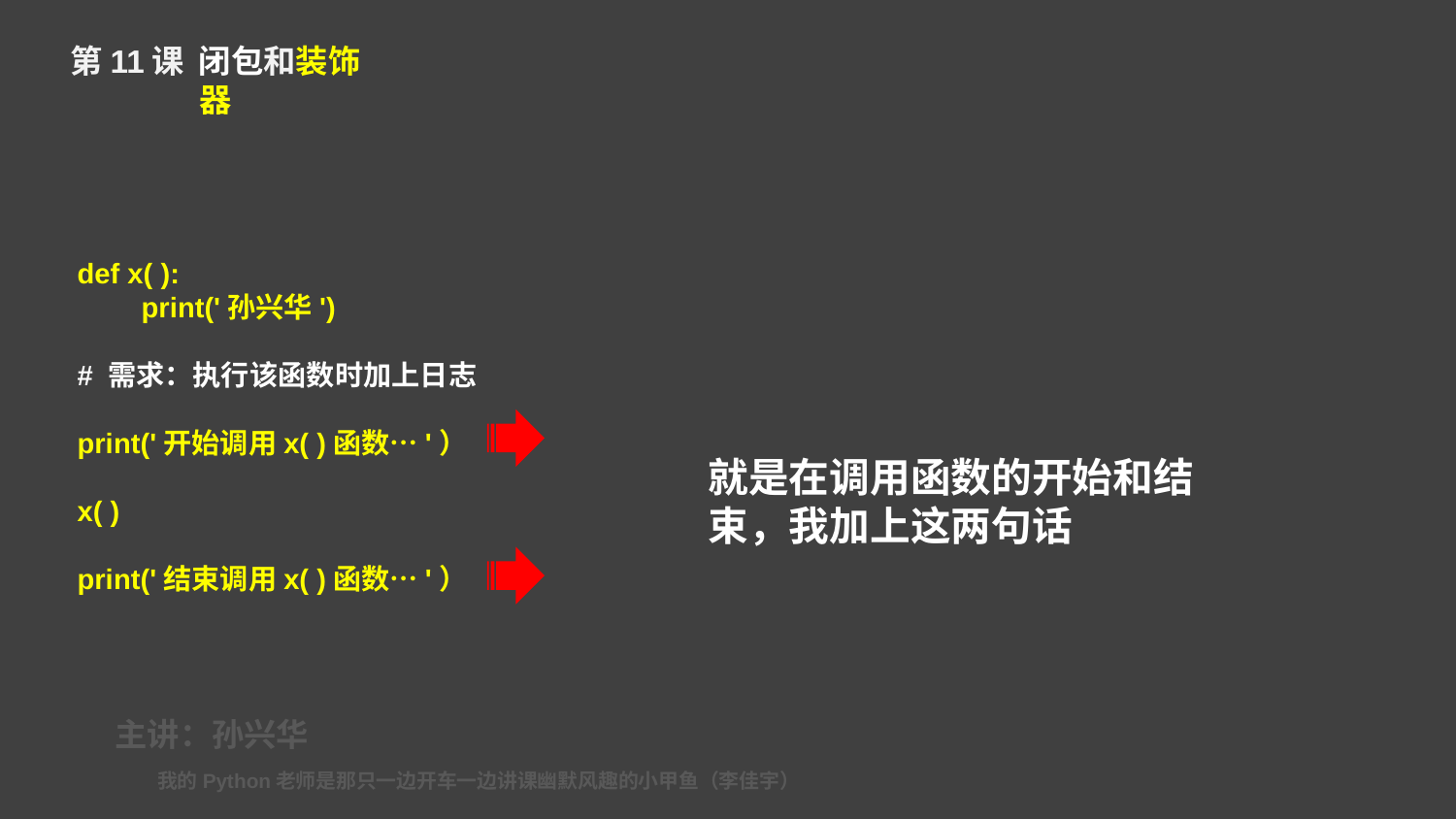

第11课  闭包和装饰器
def x( ):
        print('孙兴华')

# 需求：执行该函数时加上日志

print('开始调用x( )函数…'）

x( )

print('结束调用x( )函数…'）

就是在调用函数的开始和结束，我加上这两句话